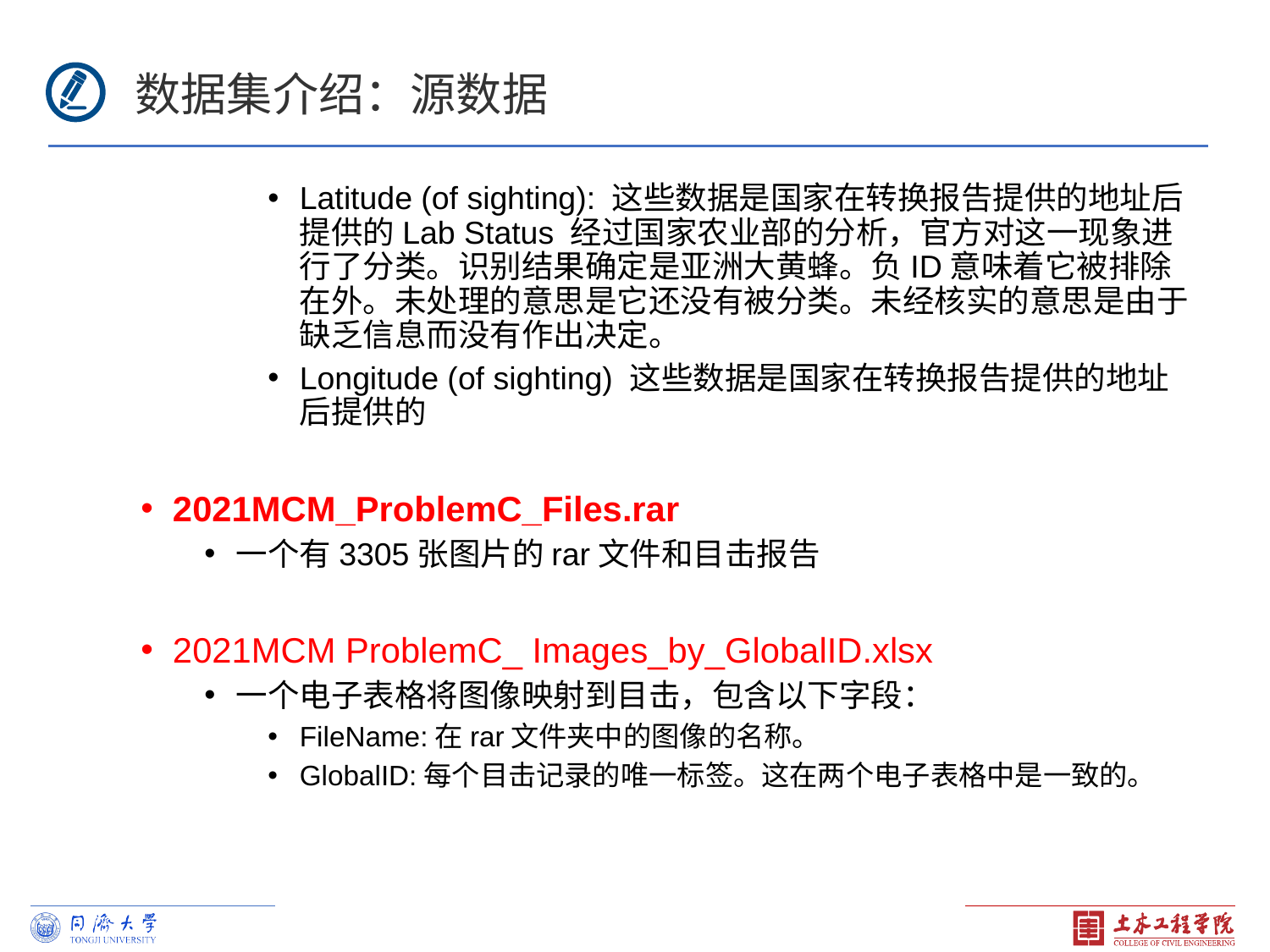

数据集介绍：源数据
Latitude (of sighting): 这些数据是国家在转换报告提供的地址后提供的Lab Status 经过国家农业部的分析，官方对这一现象进行了分类。识别结果确定是亚洲大黄蜂。负ID意味着它被排除在外。未处理的意思是它还没有被分类。未经核实的意思是由于缺乏信息而没有作出决定。
Longitude (of sighting) 这些数据是国家在转换报告提供的地址后提供的

2021MCM_ProblemC_Files.rar
一个有3305张图片的rar文件和目击报告

2021MCM ProblemC_ Images_by_GlobalID.xlsx
一个电子表格将图像映射到目击，包含以下字段：
FileName:在rar文件夹中的图像的名称。
GlobalID:每个目击记录的唯一标签。这在两个电子表格中是一致的。